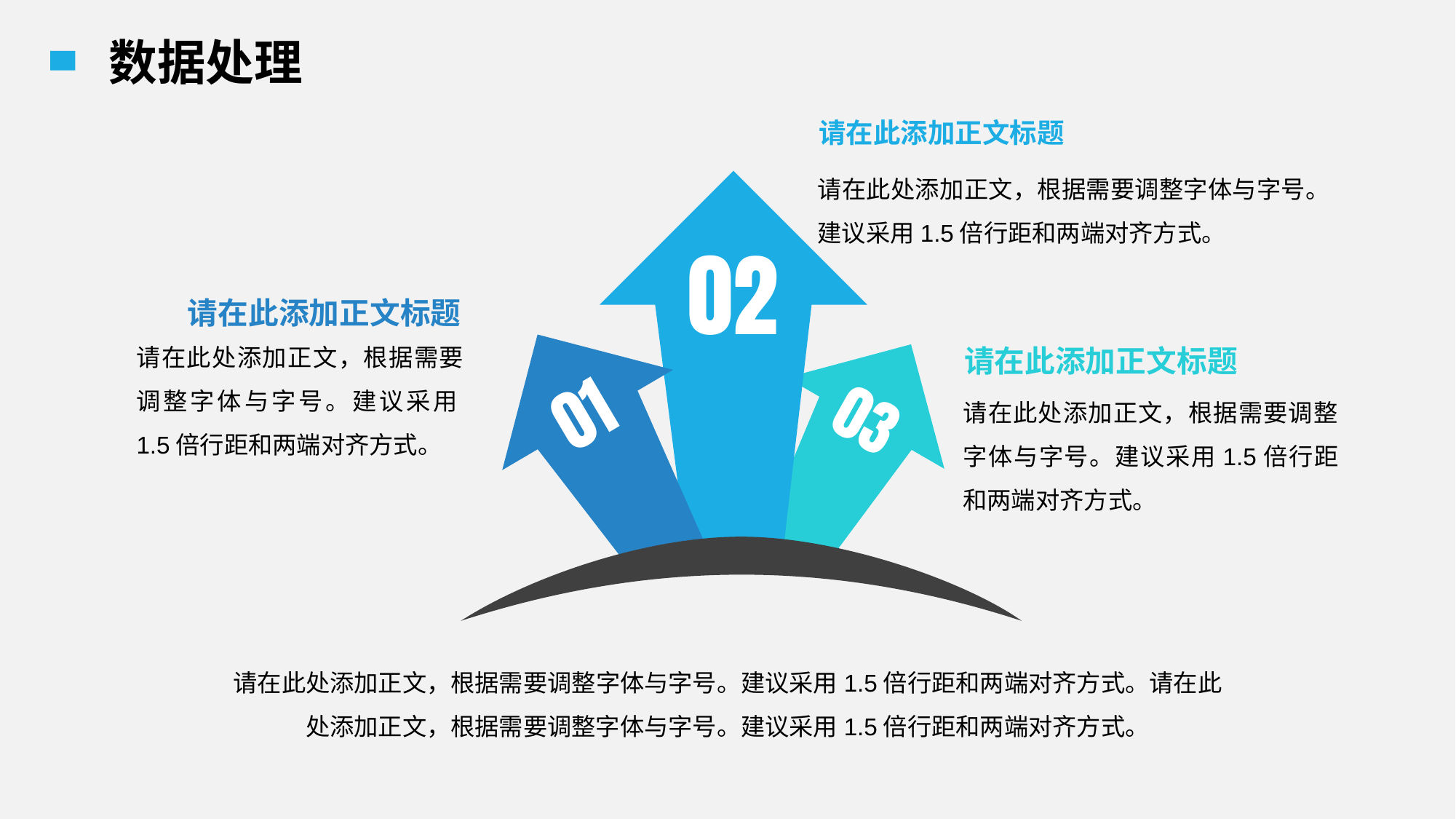

数据处理

请在此添加正文标题
请在此处添加正文，根据需要调整字体与字号。建议采用1.5倍行距和两端对齐方式。

02
请在此添加正文标题

请在此处添加正文，根据需要调整字体与字号。建议采用1.5倍行距和两端对齐方式。

请在此添加正文标题
01
请在此处添加正文，根据需要调整字体与字号。建议采用1.5倍行距和两端对齐方式。
03

请在此处添加正文，根据需要调整字体与字号。建议采用1.5倍行距和两端对齐方式。请在此处添加正文，根据需要调整字体与字号。建议采用1.5倍行距和两端对齐方式。